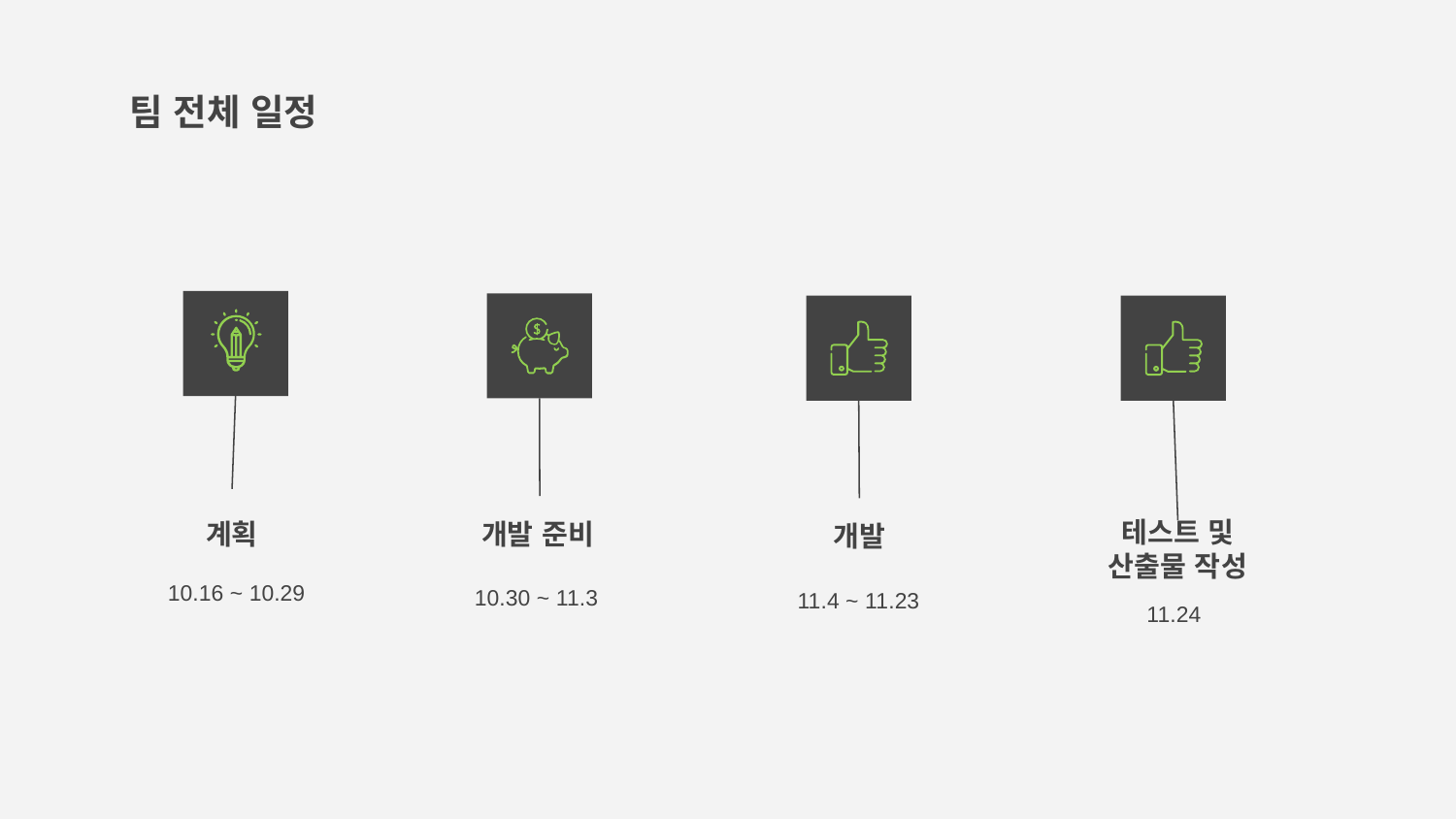

# 팀 전체 일정

개발 준비
계획
개발
테스트 및
산출물 작성
10.16 ~ 10.29
10.30 ~ 11.3
11.4 ~ 11.23
11.24